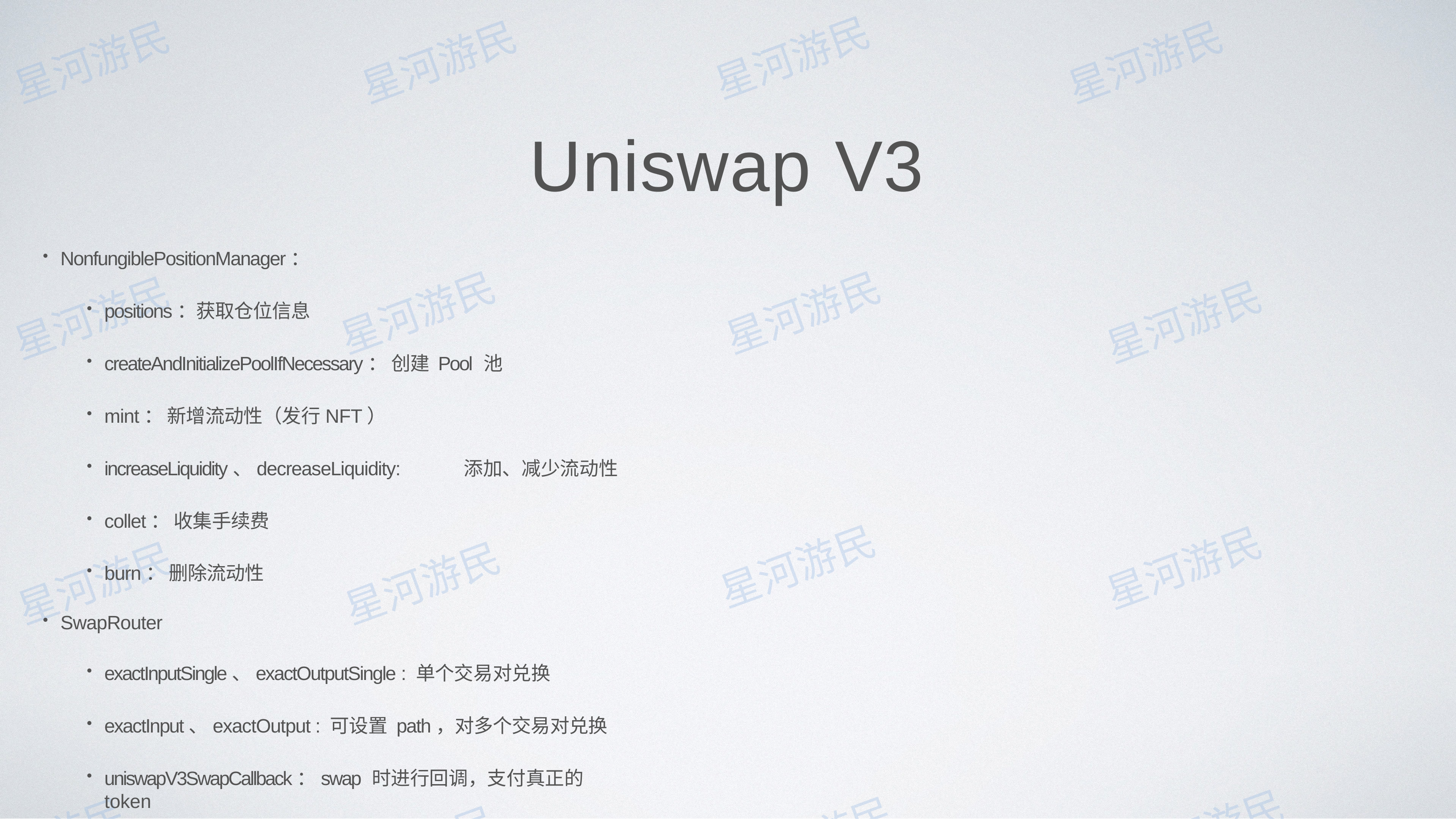

Uniswap V3
NonfungiblePositionManager：
positions：获取仓位信息
createAndInitializePoolIfNecessary： 创建 Pool 池
mint： 新增流动性（发⾏NFT）
increaseLiquidity、decreaseLiquidity:	添加、减少流动性
collet： 收集⼿续费
burn： 删除流动性
SwapRouter

exactInputSingle、exactOutputSingle : 单个交易对兑换
exactInput、exactOutput : 可设置 path，对多个交易对兑换
uniswapV3SwapCallback：swap 时进⾏回调，⽀付真正的 token